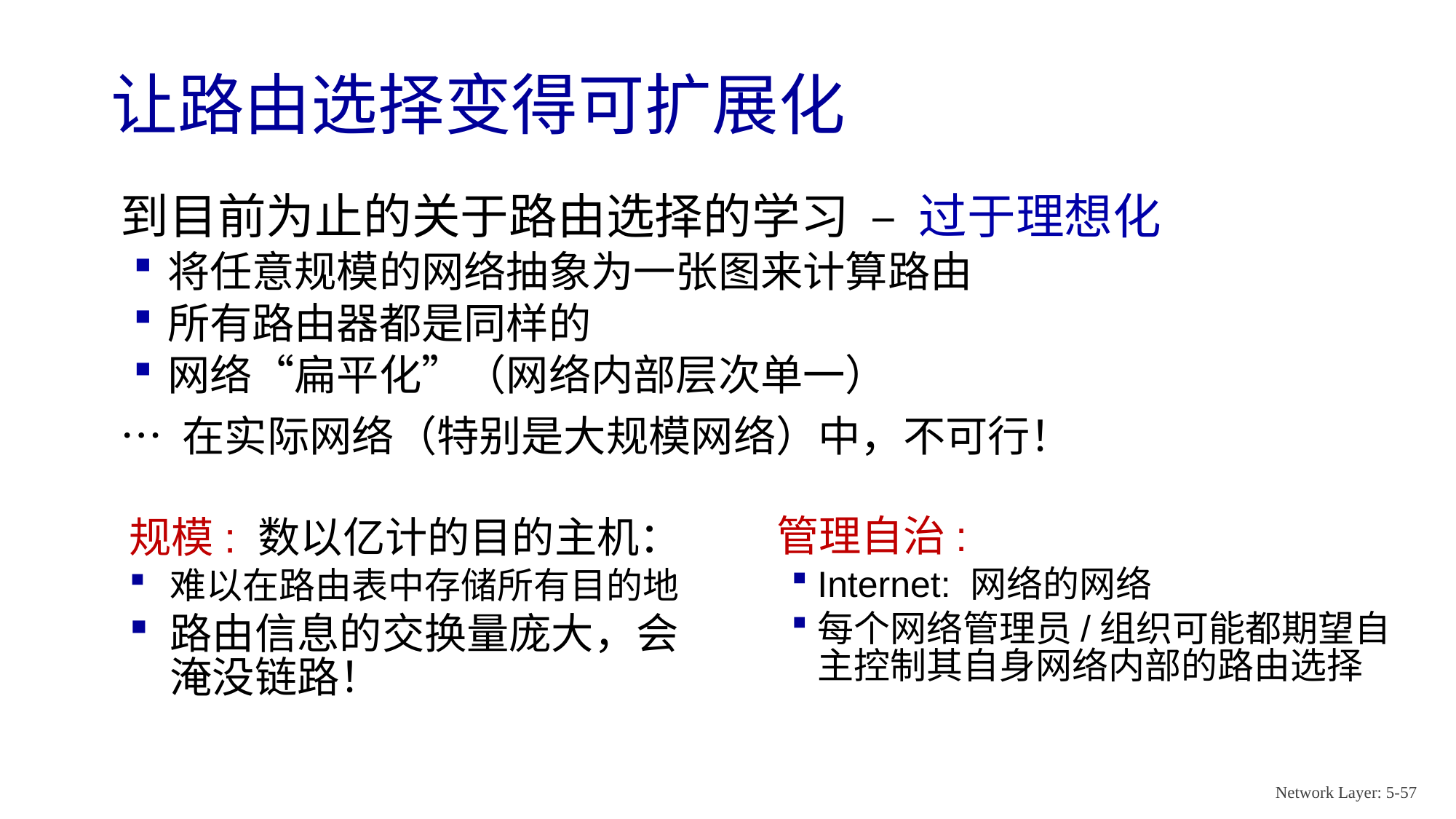

# 让路由选择变得可扩展化
到目前为止的关于路由选择的学习  –  过于理想化
将任意规模的网络抽象为一张图来计算路由
所有路由器都是同样的
网络“扁平化”（网络内部层次单一）
… 在实际网络（特别是大规模网络）中，不可行！

管理自治:
Internet: 网络的网络
每个网络管理员/组织可能都期望自主控制其自身网络内部的路由选择
规模: 数以亿计的目的主机：
难以在路由表中存储所有目的地
路由信息的交换量庞大，会淹没链路！

Network Layer: 5-57